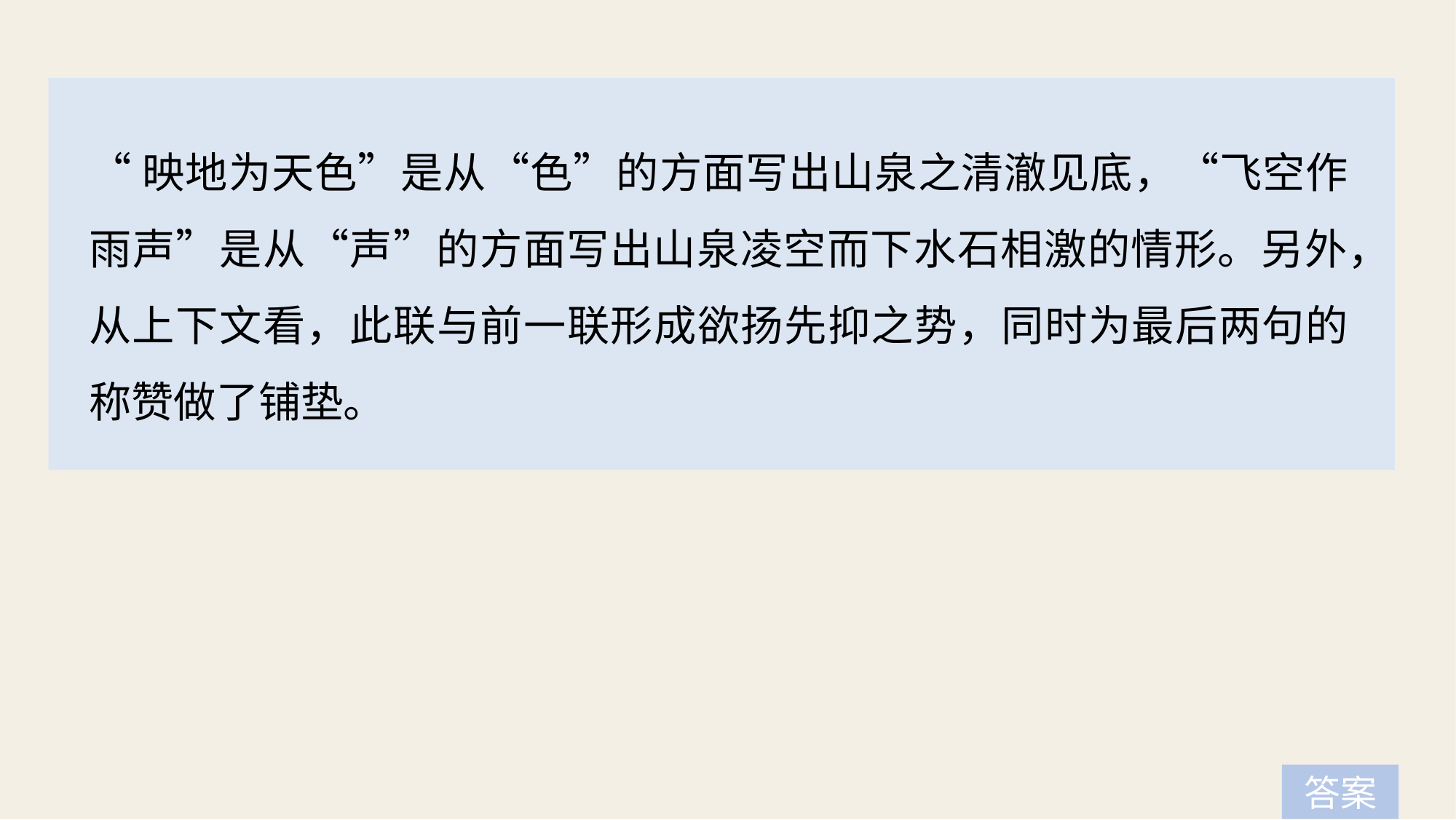

“映地为天色”是从“色”的方面写出山泉之清澈见底，“飞空作雨声”是从“声”的方面写出山泉凌空而下水石相激的情形。另外，从上下文看，此联与前一联形成欲扬先抑之势，同时为最后两句的称赞做了铺垫。
答案